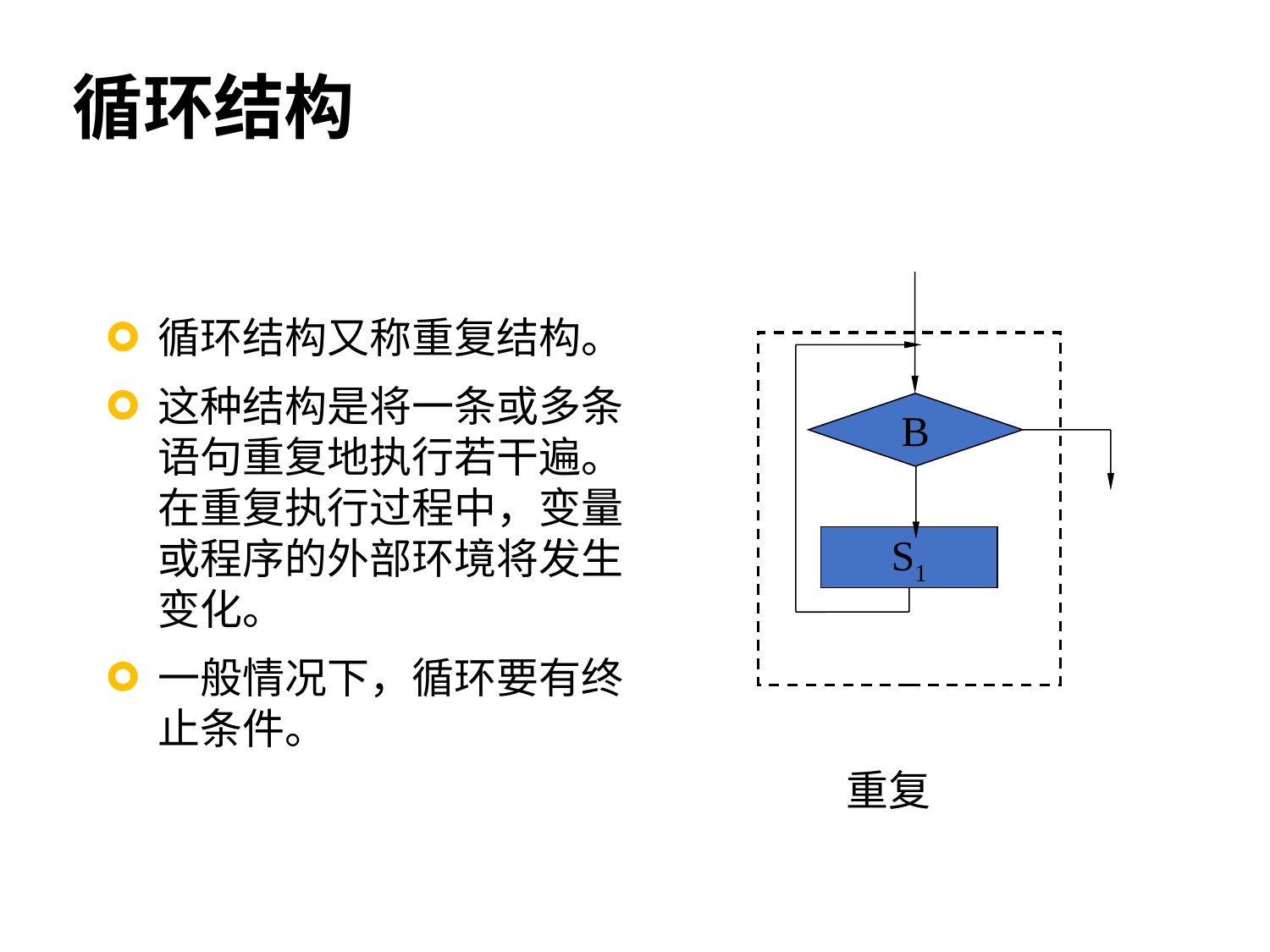

# 循环结构

B

S1

重复
循环结构又称重复结构。
这种结构是将一条或多条语句重复地执行若干遍。在重复执行过程中，变量或程序的外部环境将发生变化。
一般情况下，循环要有终止条件。